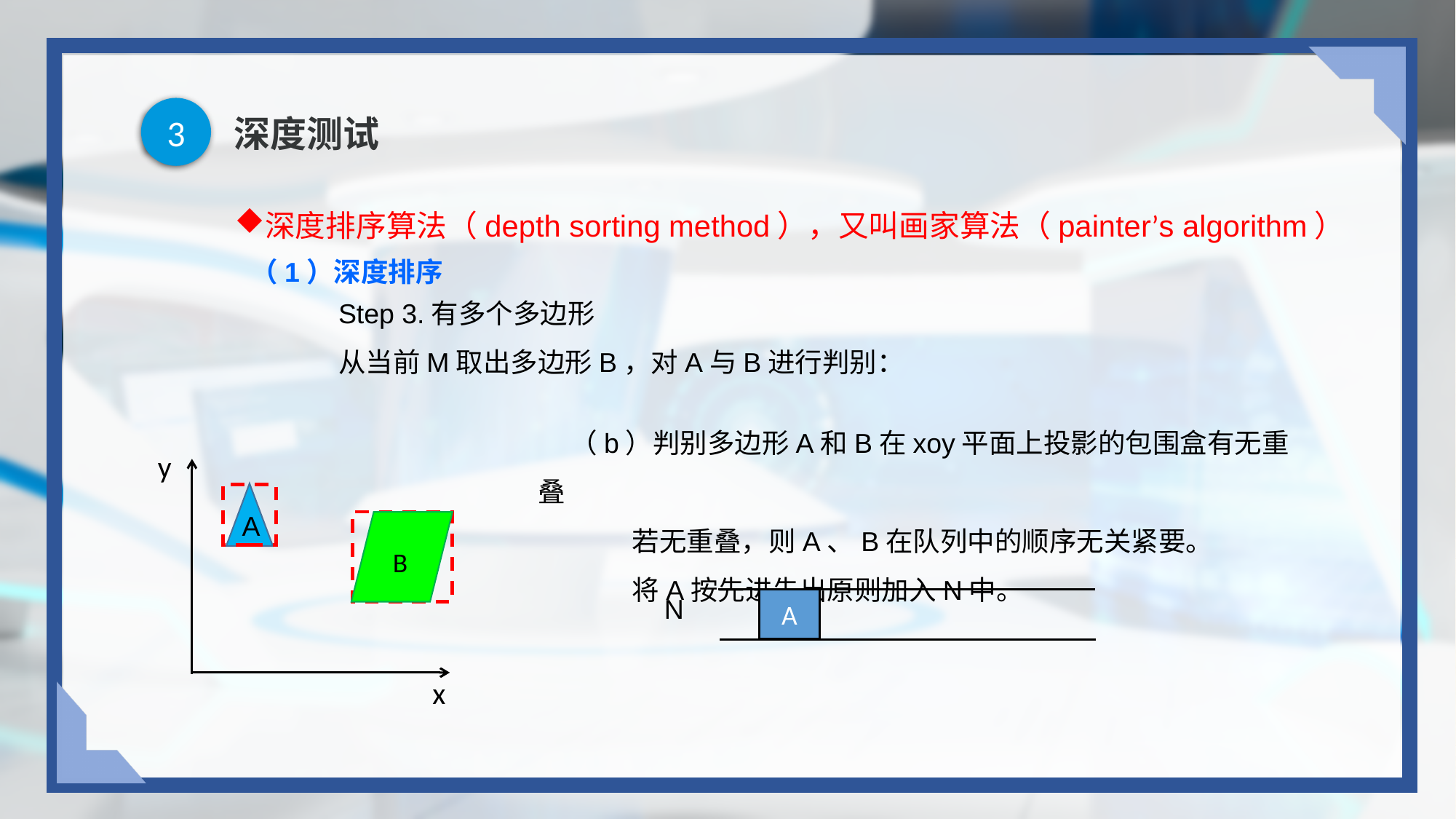

3
# 深度测试
深度排序算法（depth sorting method），又叫画家算法（painter’s algorithm）
（1）深度排序
Step 3.有多个多边形
从当前M取出多边形B，对A与B进行判别：
（b）判别多边形A和B在xoy平面上投影的包围盒有无重叠
         若无重叠，则A、B在队列中的顺序无关紧要。
         将A按先进先出原则加入N中。

y

A

B
N
A
x